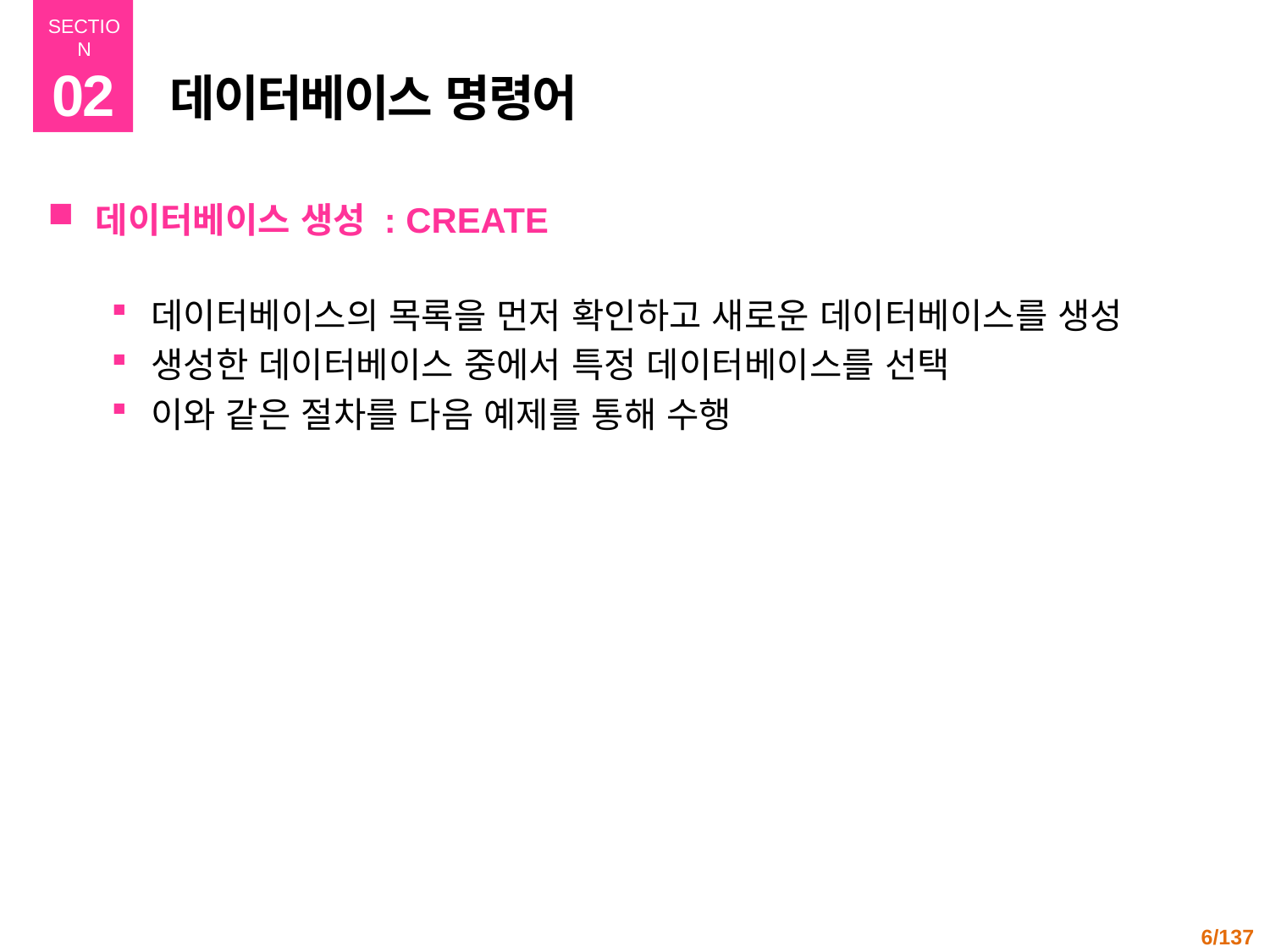

02
# 데이터베이스 명령어
데이터베이스 생성 : CREATE

데이터베이스의 목록을 먼저 확인하고 새로운 데이터베이스를 생성
생성한 데이터베이스 중에서 특정 데이터베이스를 선택
이와 같은 절차를 다음 예제를 통해 수행